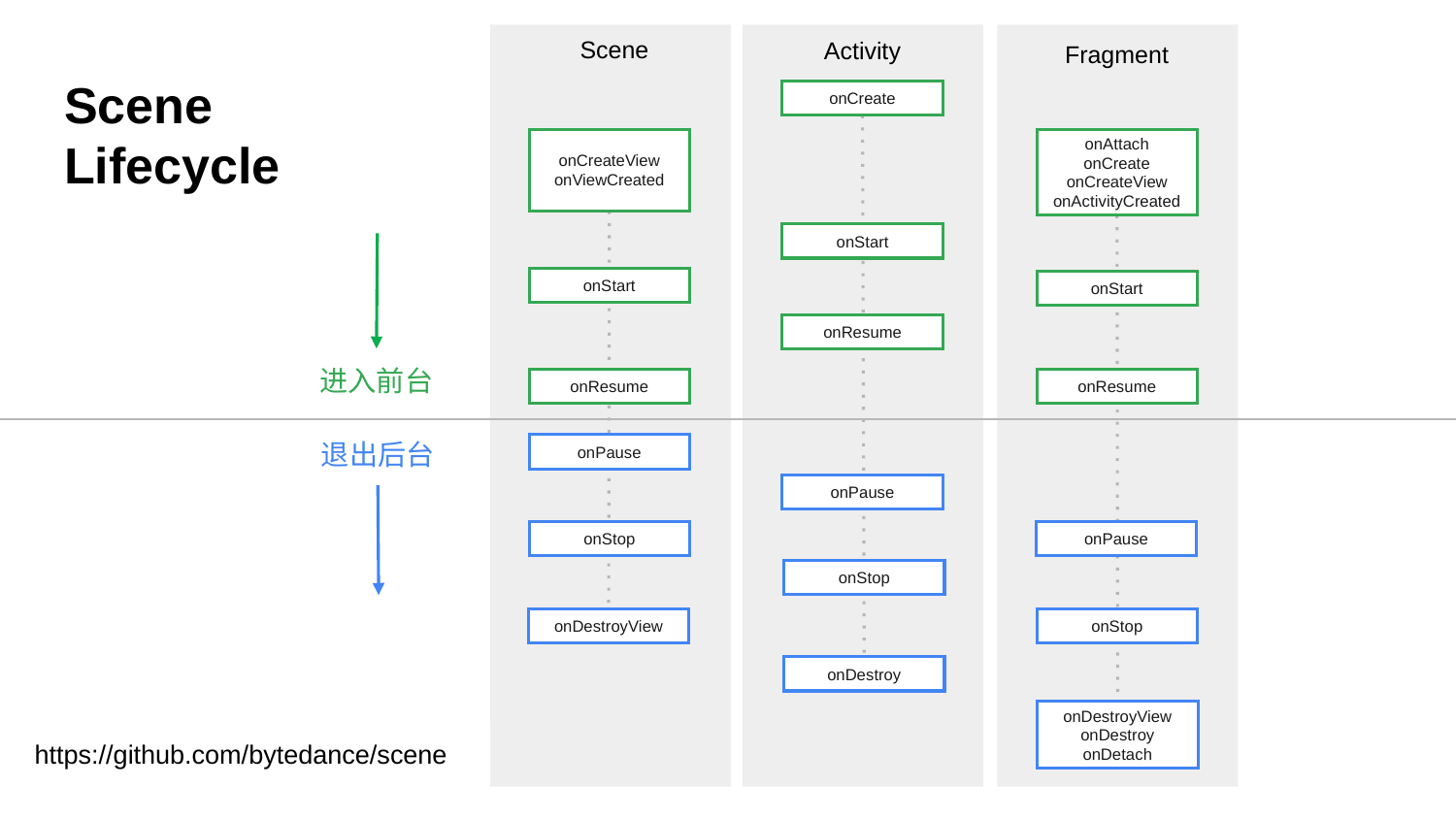

Scene
Activity

Fragment

onCreate
# Scene
Lifecycle
onCreateView
onViewCreated
onAttach
onCreate
onCreateView
onActivityCreated
onStart
onStart
onStart
onResume
进入前台
onResume
onResume
退出后台
onPause
onPause
onStop
onPause
onStop
onDestroyView
onStop
onDestroy
onDestroyView
onDestroy
onDetach
https://github.com/bytedance/scene